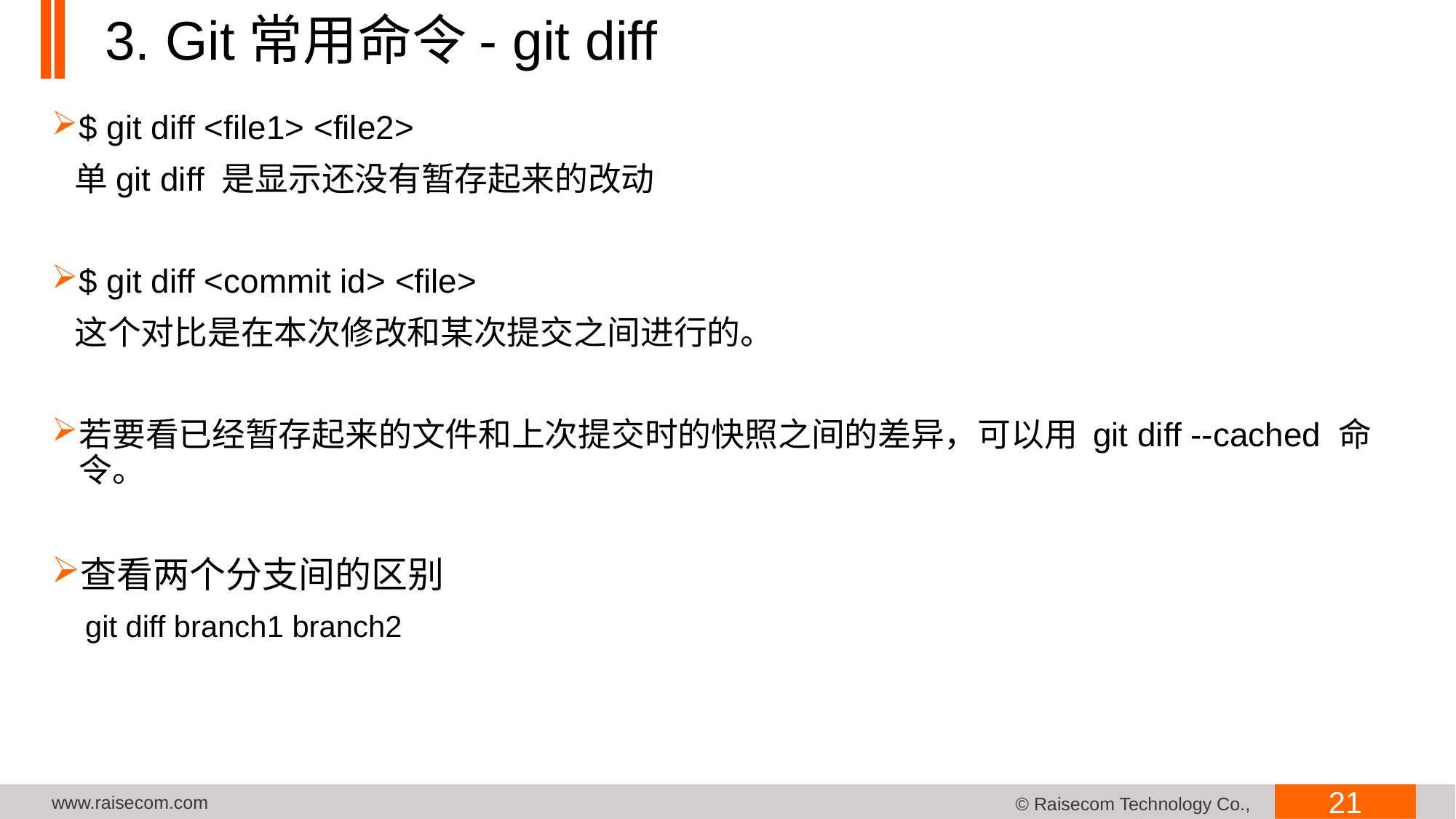

# 3. Git常用命令- git diff
$ git diff <file1> <file2>
  单git diff 是显示还没有暂存起来的改动

$ git diff <commit id> <file>
  这个对比是在本次修改和某次提交之间进行的。

若要看已经暂存起来的文件和上次提交时的快照之间的差异，可以用 git diff --cached 命令。

查看两个分支间的区别
    git diff branch1 branch2